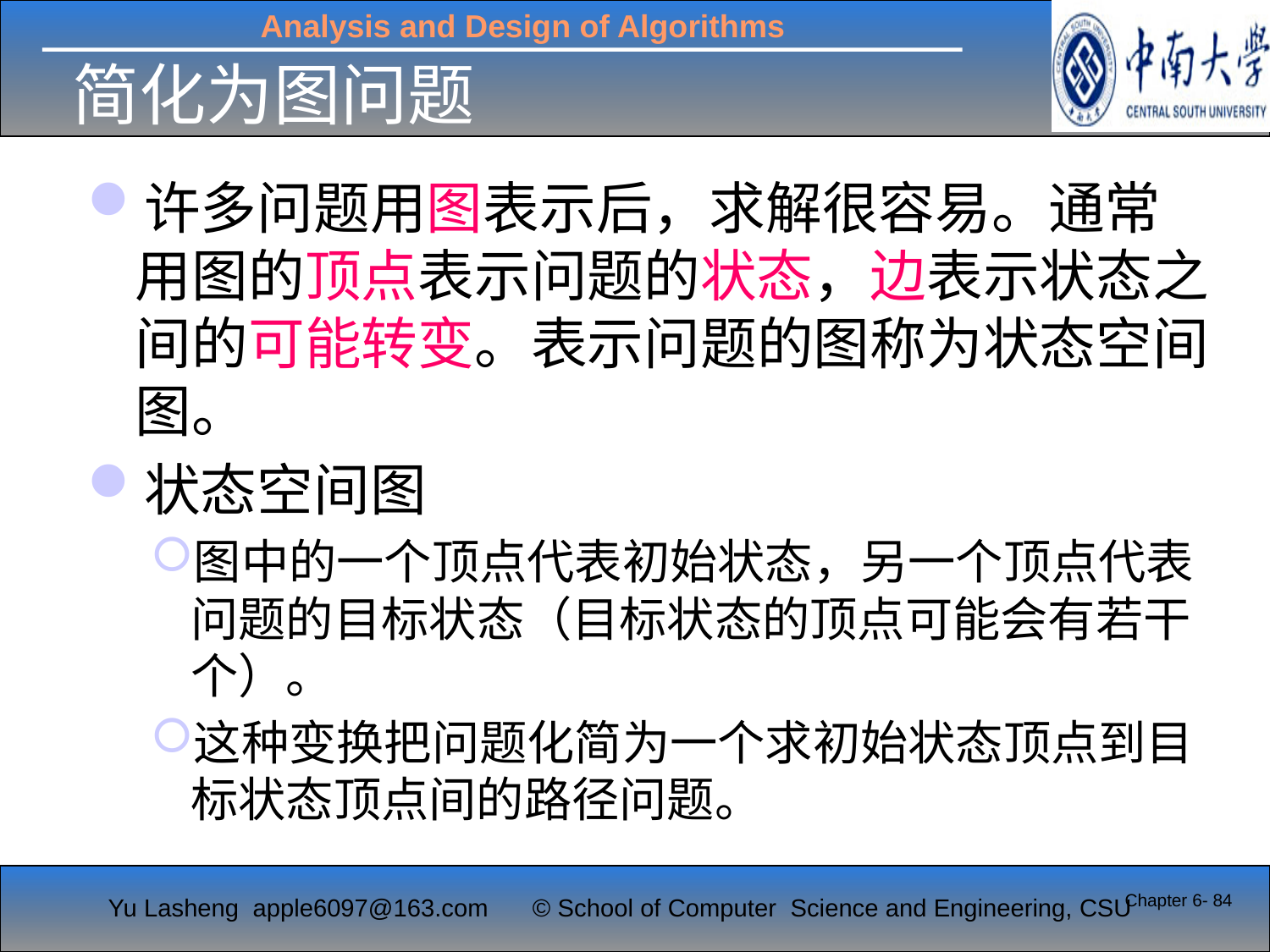

# 简化为图问题
许多问题用图表示后，求解很容易。通常用图的顶点表示问题的状态，边表示状态之间的可能转变。表示问题的图称为状态空间图。
状态空间图
图中的一个顶点代表初始状态，另一个顶点代表问题的目标状态（目标状态的顶点可能会有若干个）。
这种变换把问题化简为一个求初始状态顶点到目标状态顶点间的路径问题。
Chapter 6- 84